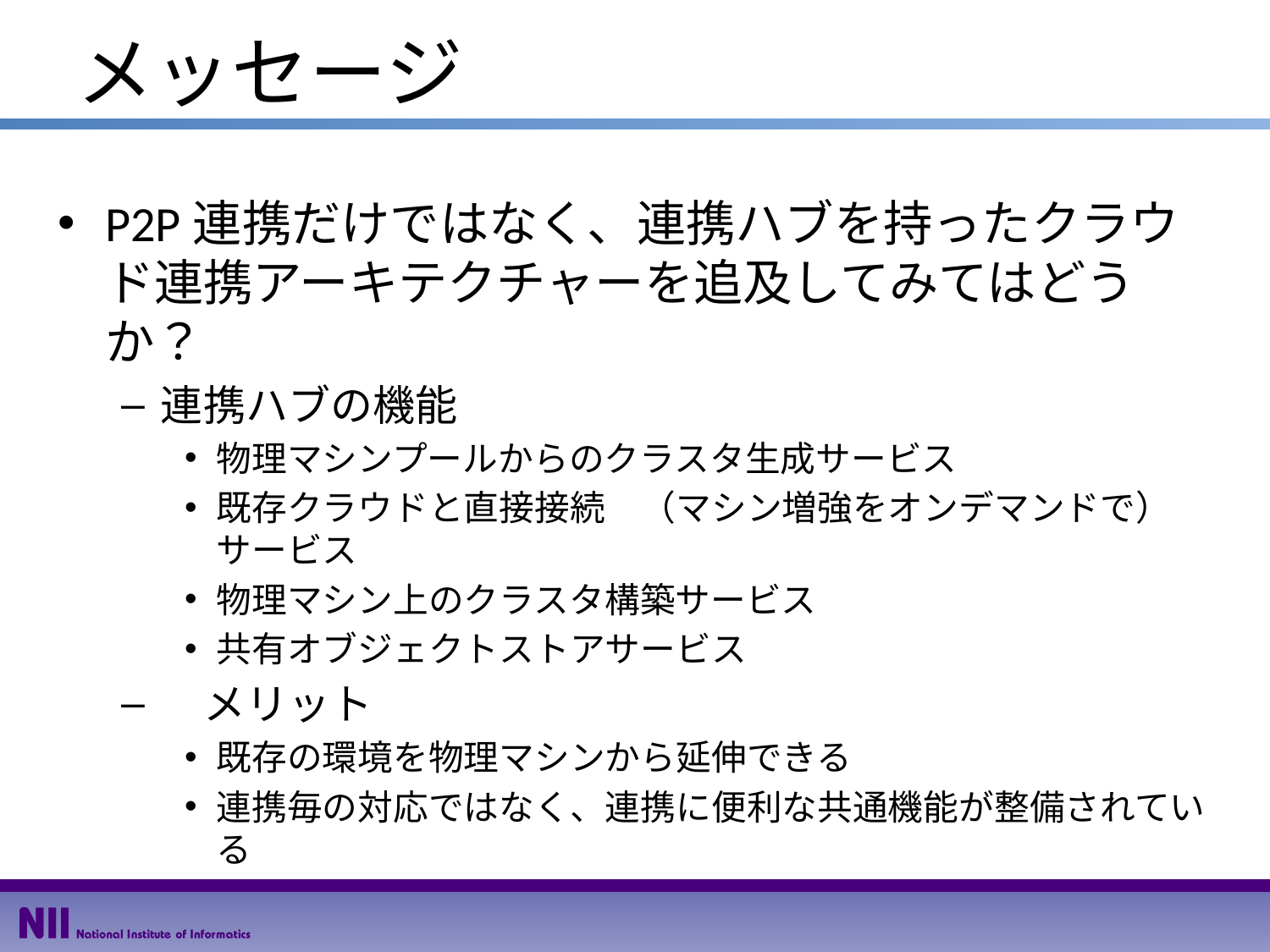

# メッセージ
P2P連携だけではなく、連携ハブを持ったクラウド連携アーキテクチャーを追及してみてはどうか？
連携ハブの機能
物理マシンプールからのクラスタ生成サービス
既存クラウドと直接接続　（マシン増強をオンデマンドで）サービス
物理マシン上のクラスタ構築サービス
共有オブジェクトストアサービス
　メリット
既存の環境を物理マシンから延伸できる
連携毎の対応ではなく、連携に便利な共通機能が整備されている